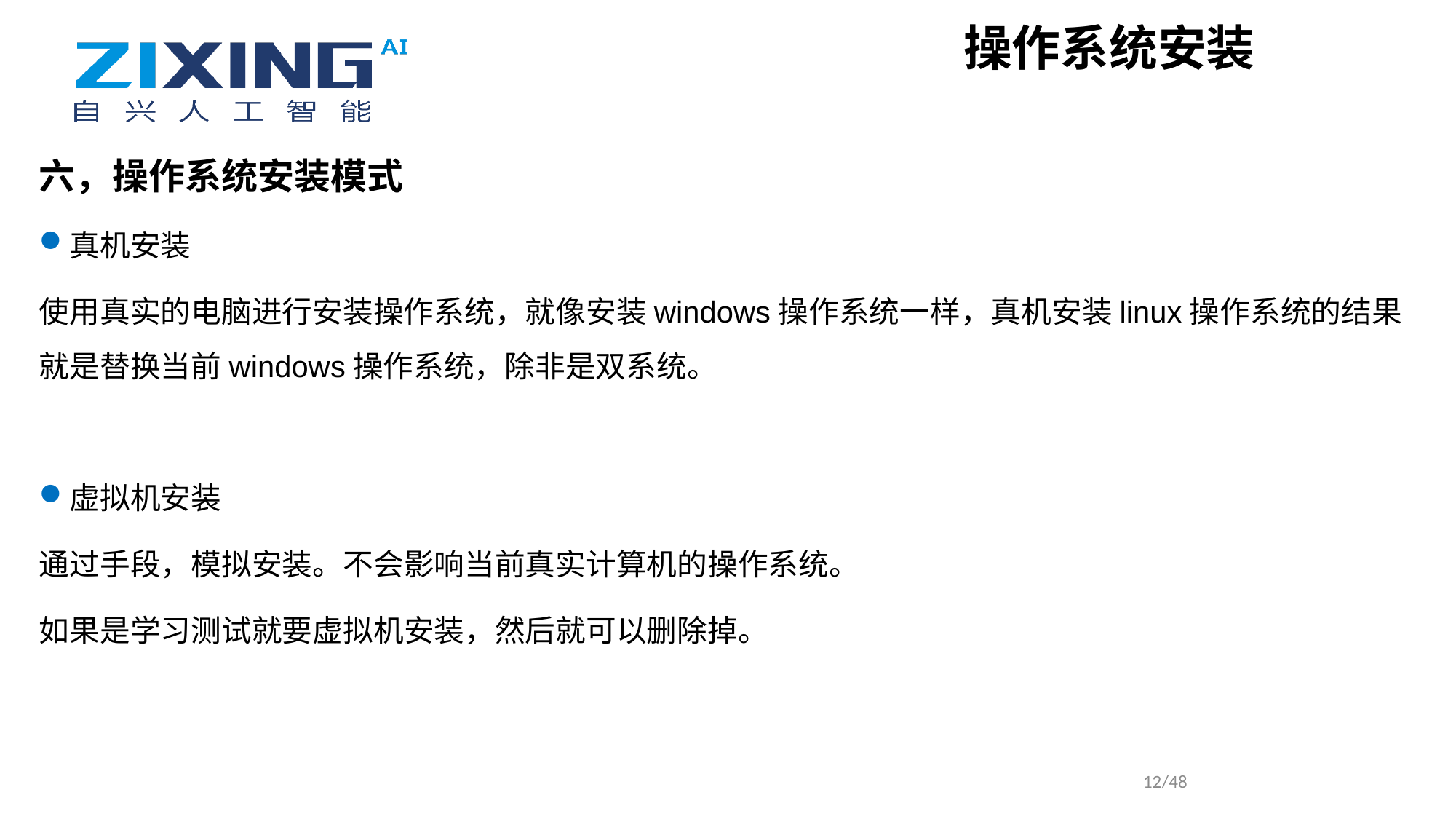

操作系统安装
六，操作系统安装模式
真机安装
使用真实的电脑进行安装操作系统，就像安装windows操作系统一样，真机安装linux操作系统的结果就是替换当前windows操作系统，除非是双系统。

虚拟机安装
通过手段，模拟安装。不会影响当前真实计算机的操作系统。
如果是学习测试就要虚拟机安装，然后就可以删除掉。
12/48